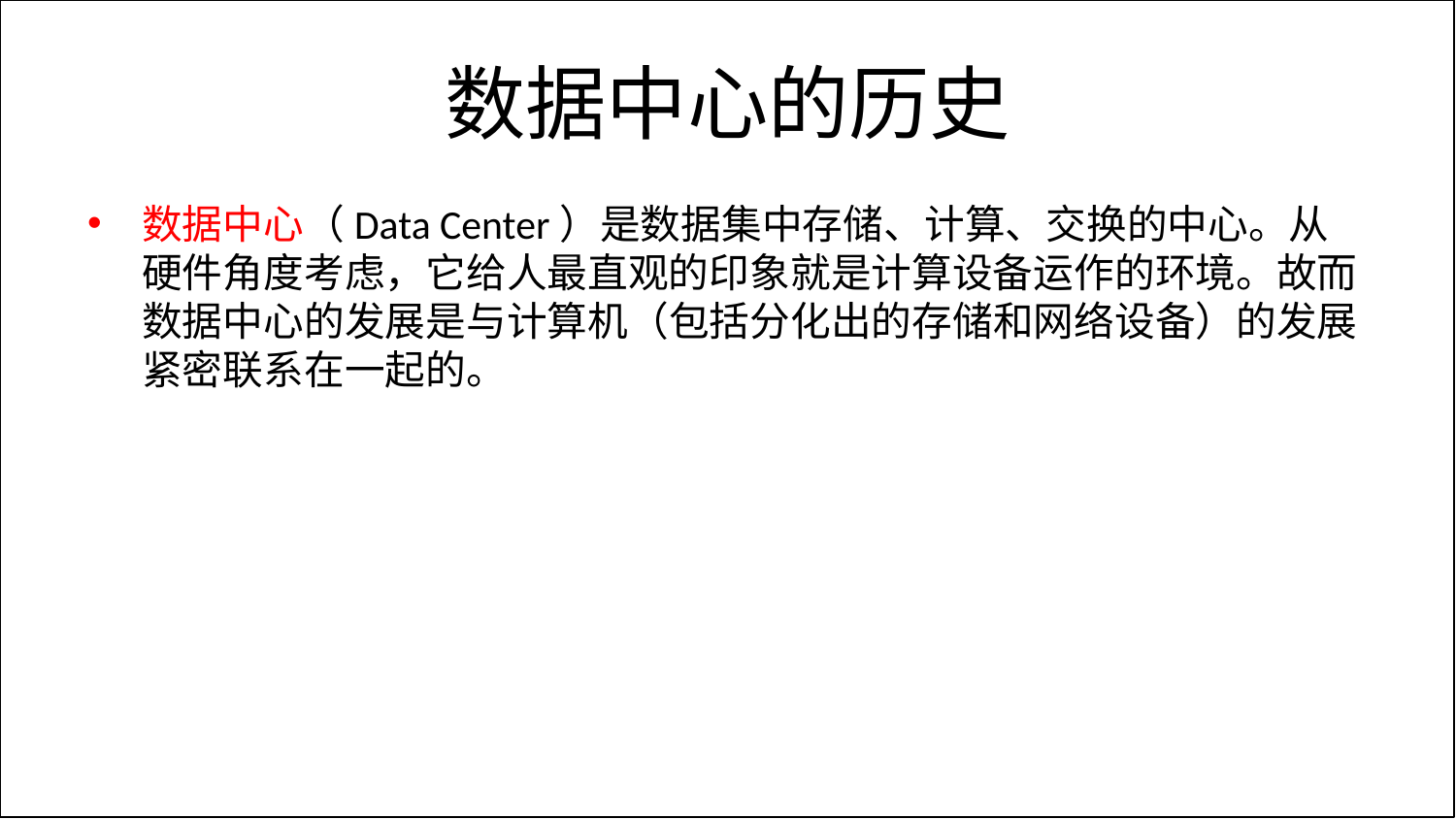

# 数据中心的历史
数据中心（Data Center）是数据集中存储、计算、交换的中心。从硬件角度考虑，它给人最直观的印象就是计算设备运作的环境。故而数据中心的发展是与计算机（包括分化出的存储和网络设备）的发展紧密联系在一起的。